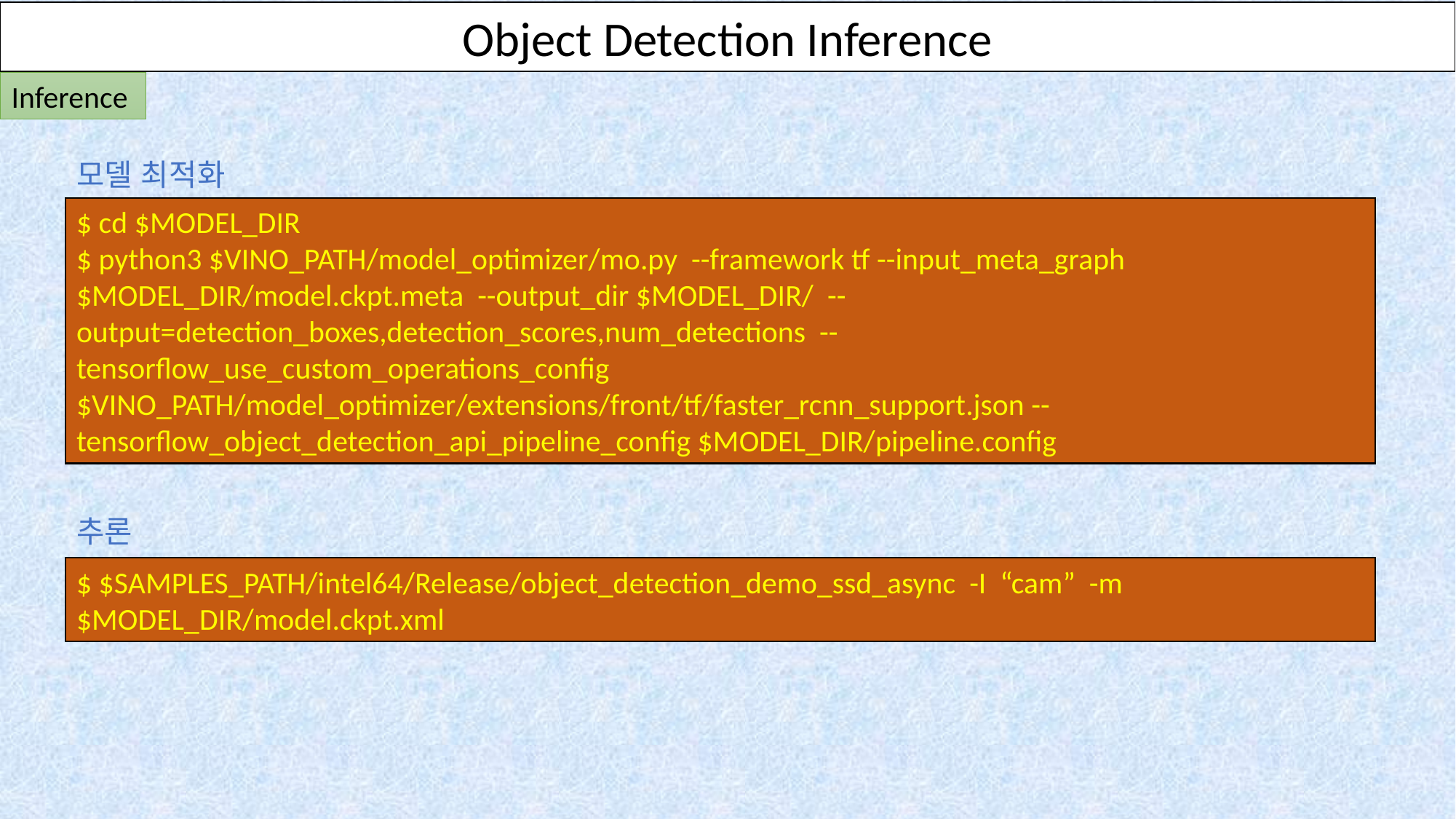

Object Detection Inference
OpenVINO의 Deep Learning Toolkit을 사용하여 S/W 구현하기
Inference
모델 최적화
$ cd $MODEL_DIR
$ python3 $VINO_PATH/model_optimizer/mo.py  --framework tf --input_meta_graph  $MODEL_DIR/model.ckpt.meta  --output_dir $MODEL_DIR/  --output=detection_boxes,detection_scores,num_detections  --tensorflow_use_custom_operations_config $VINO_PATH/model_optimizer/extensions/front/tf/faster_rcnn_support.json --tensorflow_object_detection_api_pipeline_config $MODEL_DIR/pipeline.config
추론
$ $SAMPLES_PATH/intel64/Release/object_detection_demo_ssd_async  -I  “cam”  -m $MODEL_DIR/model.ckpt.xml